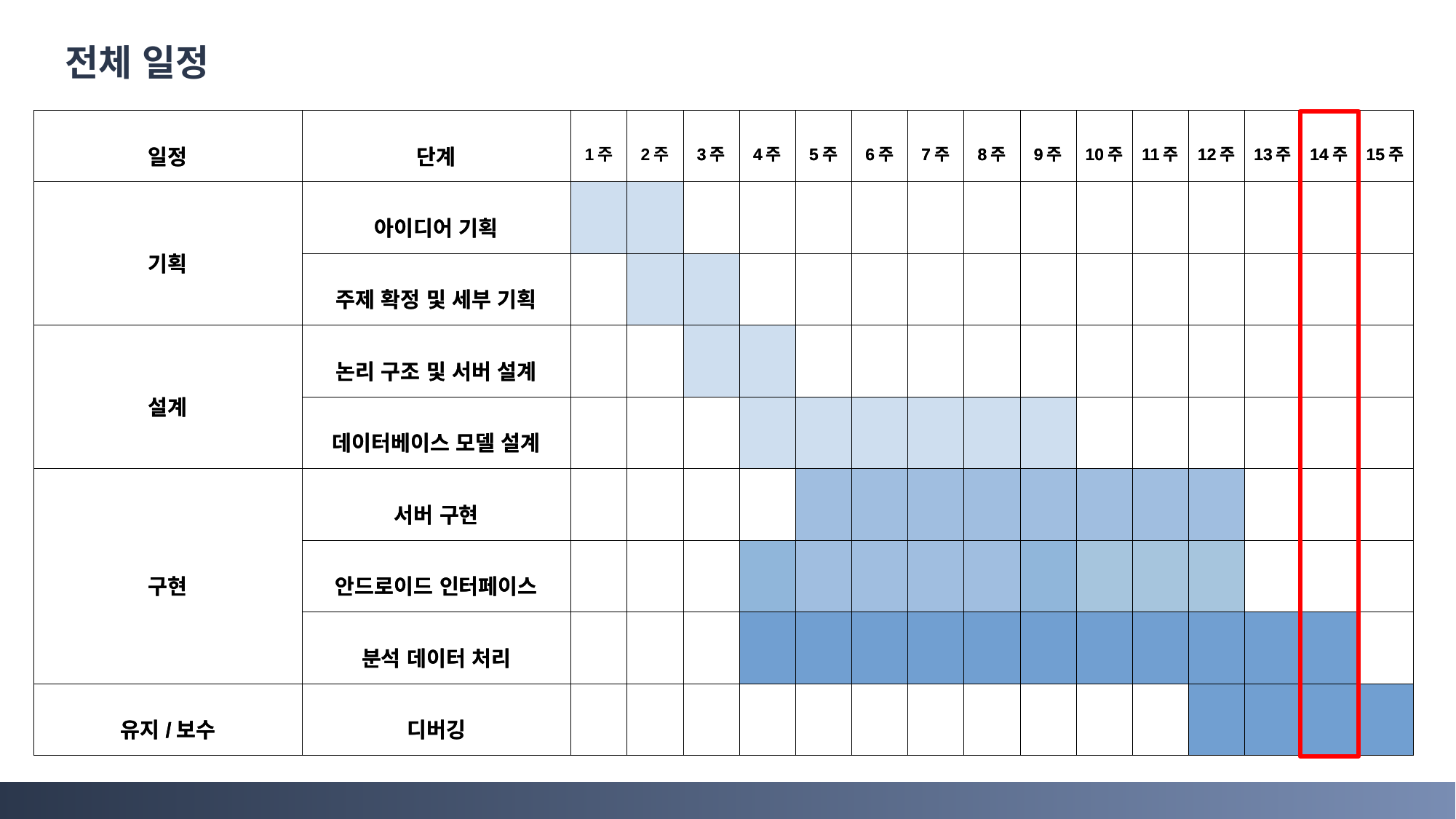

전체 일정
| 일정 | 단계 | 1주 | 2주 | 3주 | 4주 | 5주 | 6주 | 7주 | 8주 | 9주 | 10주 | 11주 | 12주 | 13주 | 14주 | 15주 |
| --- | --- | --- | --- | --- | --- | --- | --- | --- | --- | --- | --- | --- | --- | --- | --- | --- |
| 기획 | 아이디어 기획 |  |  |  |  |  |  |  |  |  |  |  |  |  |  |  |
|  | 주제 확정 및 세부 기획 |  |  |  |  |  |  |  |  |  |  |  |  |  |  |  |
| 설계 | 논리 구조 및 서버 설계 |  |  |  |  |  |  |  |  |  |  |  |  |  |  |  |
|  | 데이터베이스 모델 설계 |  |  |  |  |  |  |  |  |  |  |  |  |  |  |  |
| 구현 | 서버 구현 |  |  |  |  |  |  |  |  |  |  |  |  |  |  |  |
|  | 안드로이드 인터페이스 |  |  |  |  |  |  |  |  |  |  |  |  |  |  |  |
|  | 분석 데이터 처리 |  |  |  |  |  |  |  |  |  |  |  |  |  |  |  |
| 유지/보수 | 디버깅 |  |  |  |  |  |  |  |  |  |  |  |  |  |  |  |
| 일정 | 단계 |  |  | 3주 | 4주 | 5주 | 6주 | 7주 | 8주 | 9주 | 10주 | 11주 | 12주 | 13주 | 14주 | 15주 |
| --- | --- | --- | --- | --- | --- | --- | --- | --- | --- | --- | --- | --- | --- | --- | --- | --- |
| 기획 | 아이디어 기획 |  |  |  |  |  |  |  |  |  |  |  |  |  |  |  |
|  | 주제 확정 및 세부 기획 |  |  |  |  |  |  |  |  |  |  |  |  |  |  |  |
| 설계 | 논리 구조 및 서버 설계 |  |  |  |  |  |  |  |  |  |  |  |  |  |  |  |
|  | 데이터베이스 모델 설계 |  |  |  |  |  |  |  |  |  |  |  |  |  |  |  |
| 구현 | 서버 구현 |  |  |  |  |  |  |  |  |  |  |  |  |  |  |  |
|  | 안드로이드 인터페이스 |  |  |  |  |  |  |  |  |  |  |  |  |  |  |  |
|  | 분석 데이터 처리 |  |  |  |  |  |  |  |  |  |  |  |  |  |  |  |
| 유지/보수 | 디버깅 |  |  |  |  |  |  |  |  |  |  |  |  |  |  |  |